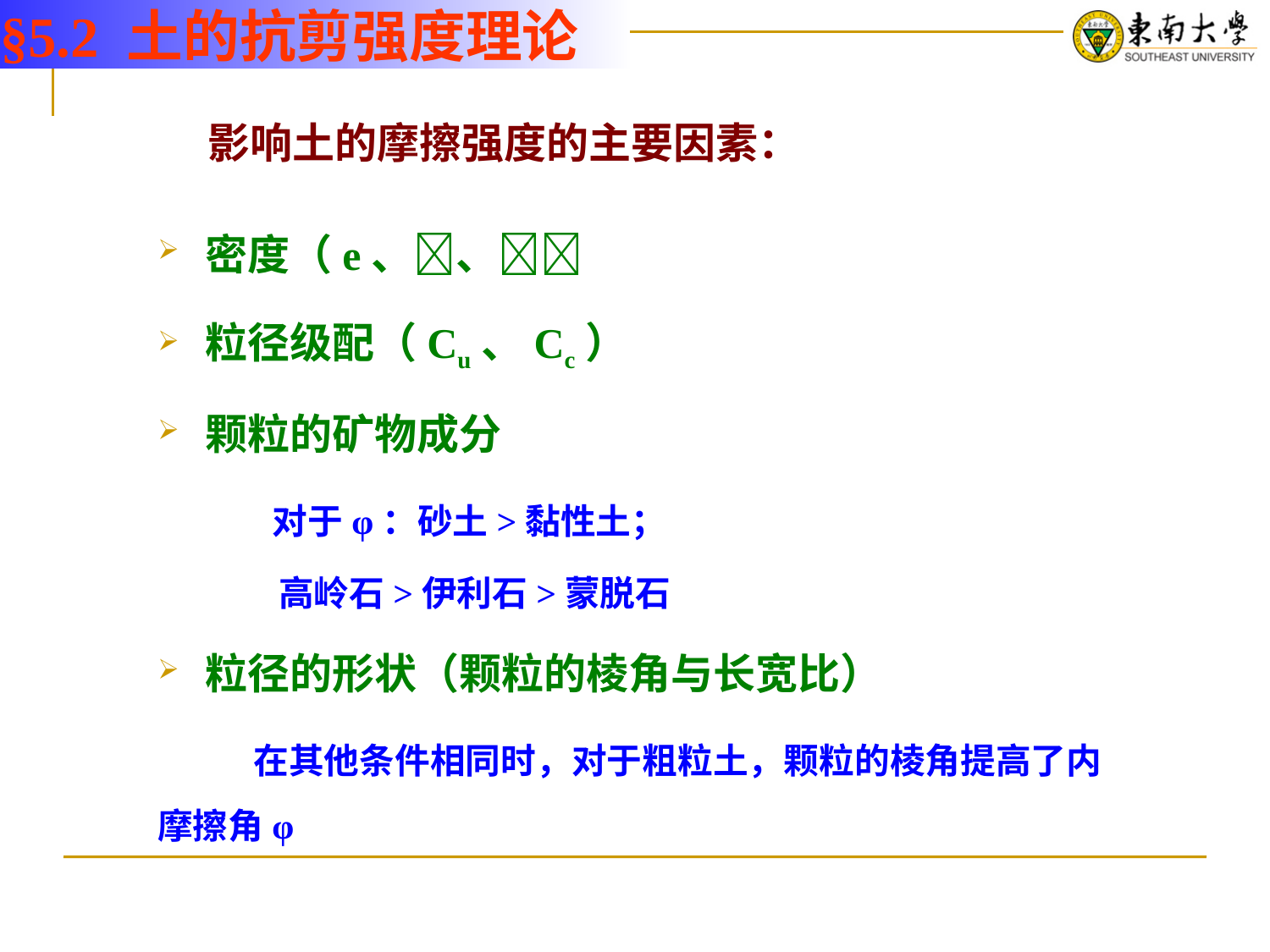

§5.2 土的抗剪强度理论
影响土的摩擦强度的主要因素：
密度（e、γ、ρ)
粒径级配（Cu、Cc）
颗粒的矿物成分
           对于φ：砂土>黏性土；
              高岭石>伊利石>蒙脱石
粒径的形状（颗粒的棱角与长宽比）
         在其他条件相同时，对于粗粒土，颗粒的棱角提高了内摩擦角φ
13